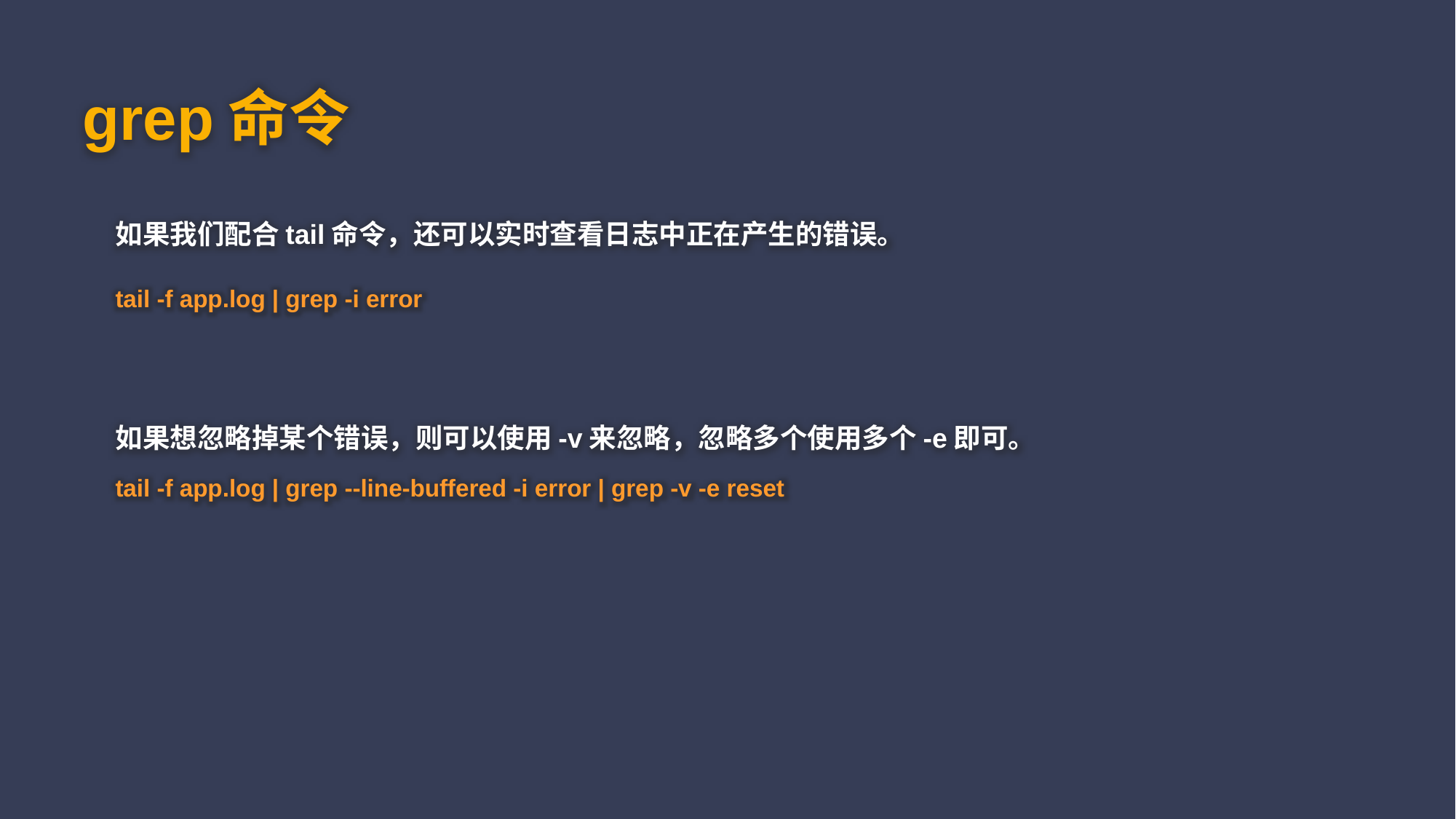

grep命令
如果我们配合tail命令，还可以实时查看日志中正在产生的错误。
tail -f app.log | grep -i error
如果想忽略掉某个错误，则可以使用-v来忽略，忽略多个使用多个-e即可。
tail -f app.log | grep --line-buffered -i error | grep -v -e reset